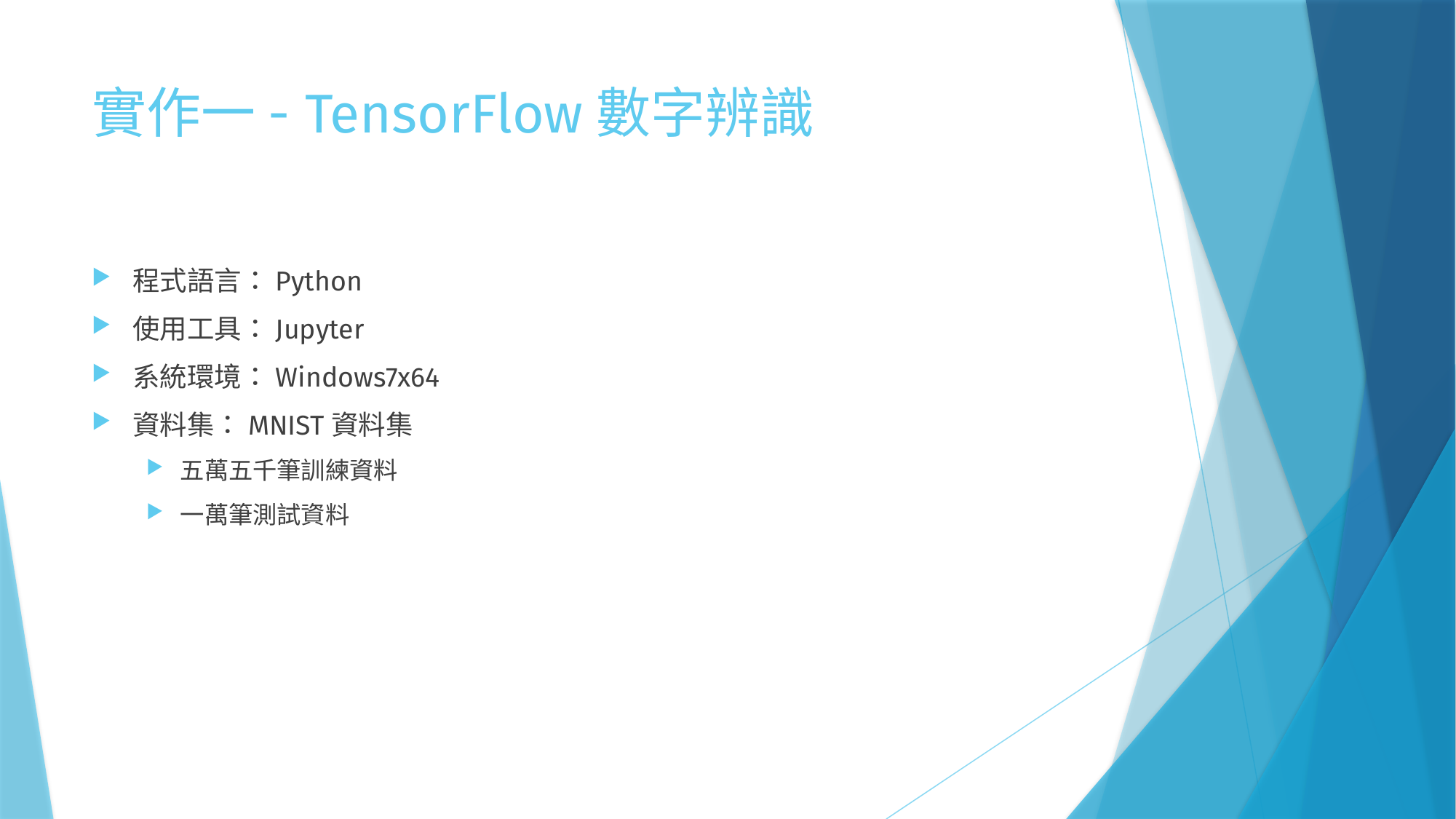

# 實作一- TensorFlow數字辨識
程式語言：Python
使用工具：Jupyter
系統環境：Windows7x64
資料集：MNIST資料集
五萬五千筆訓練資料
一萬筆測試資料